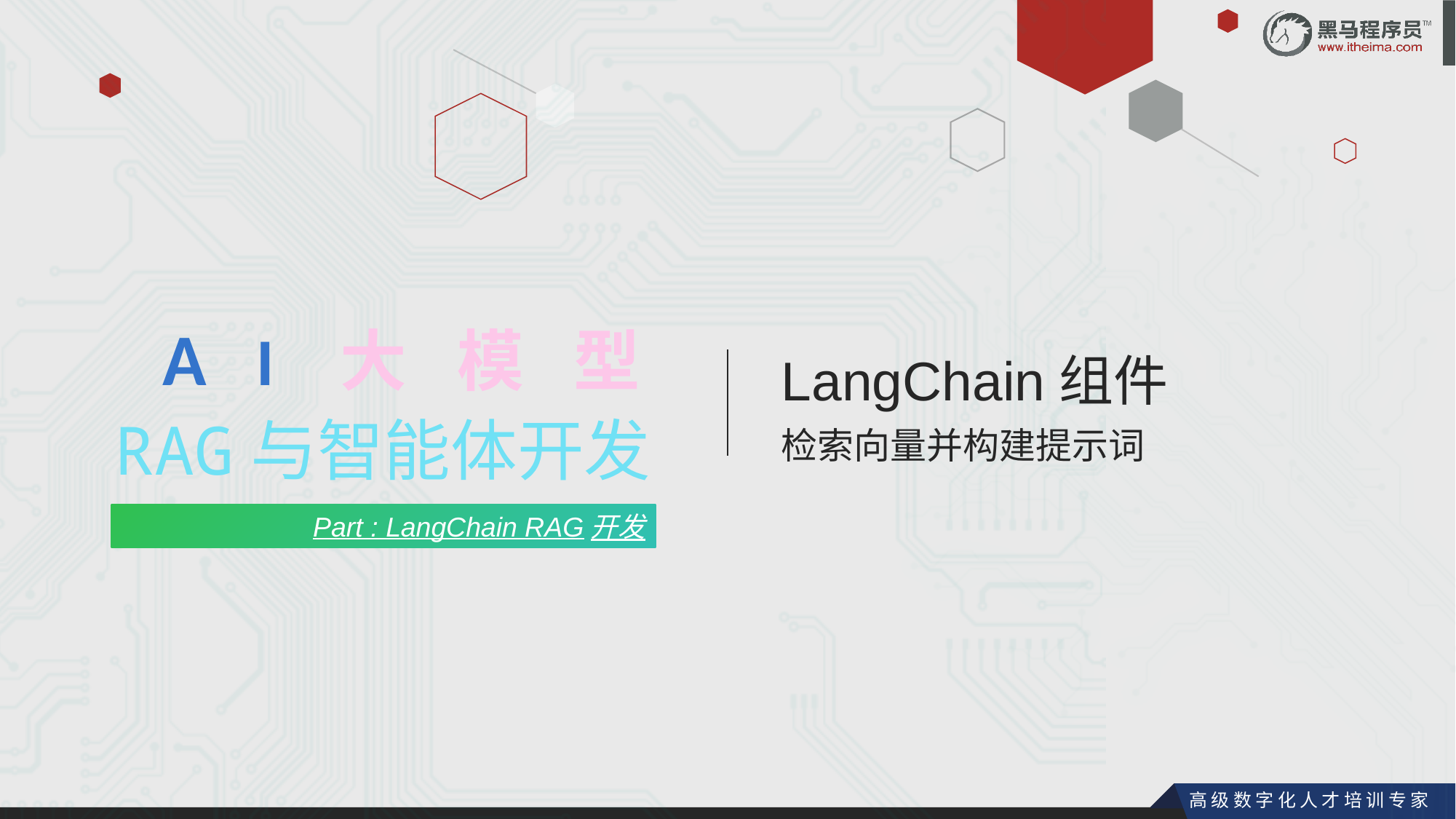

AI大模型
LangChain组件
检索向量并构建提示词
RAG与智能体开发
Part : LangChain RAG开发